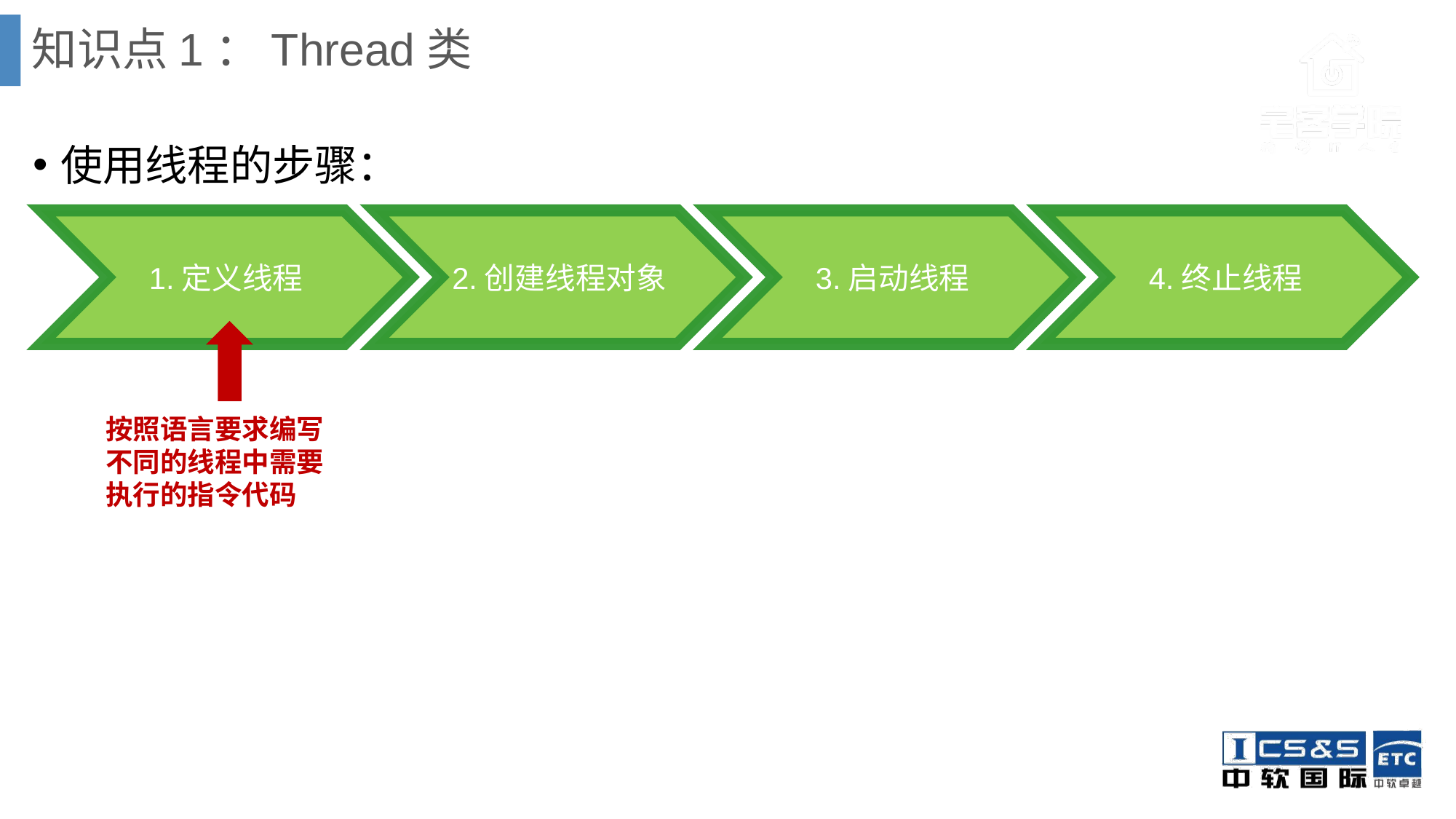

# 知识点1：Thread类
使用线程的步骤：
1.定义线程
2.创建线程对象
3.启动线程
4.终止线程

按照语言要求编写不同的线程中需要执行的指令代码